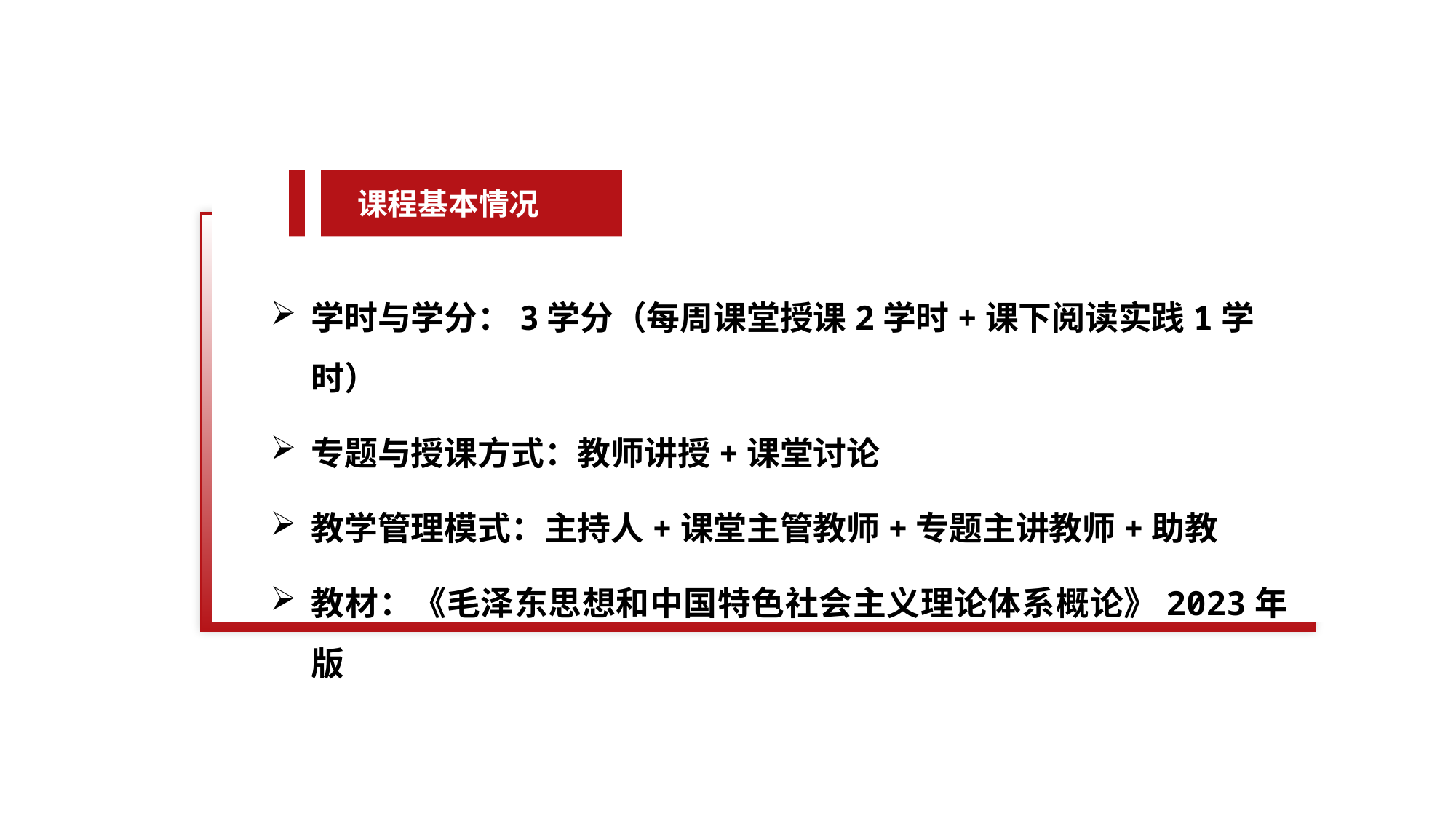

课程基本情况

学时与学分：3学分（每周课堂授课2学时+课下阅读实践1学时）
专题与授课方式：教师讲授+课堂讨论
教学管理模式：主持人+课堂主管教师+专题主讲教师+助教
教材：《毛泽东思想和中国特色社会主义理论体系概论》2023年版